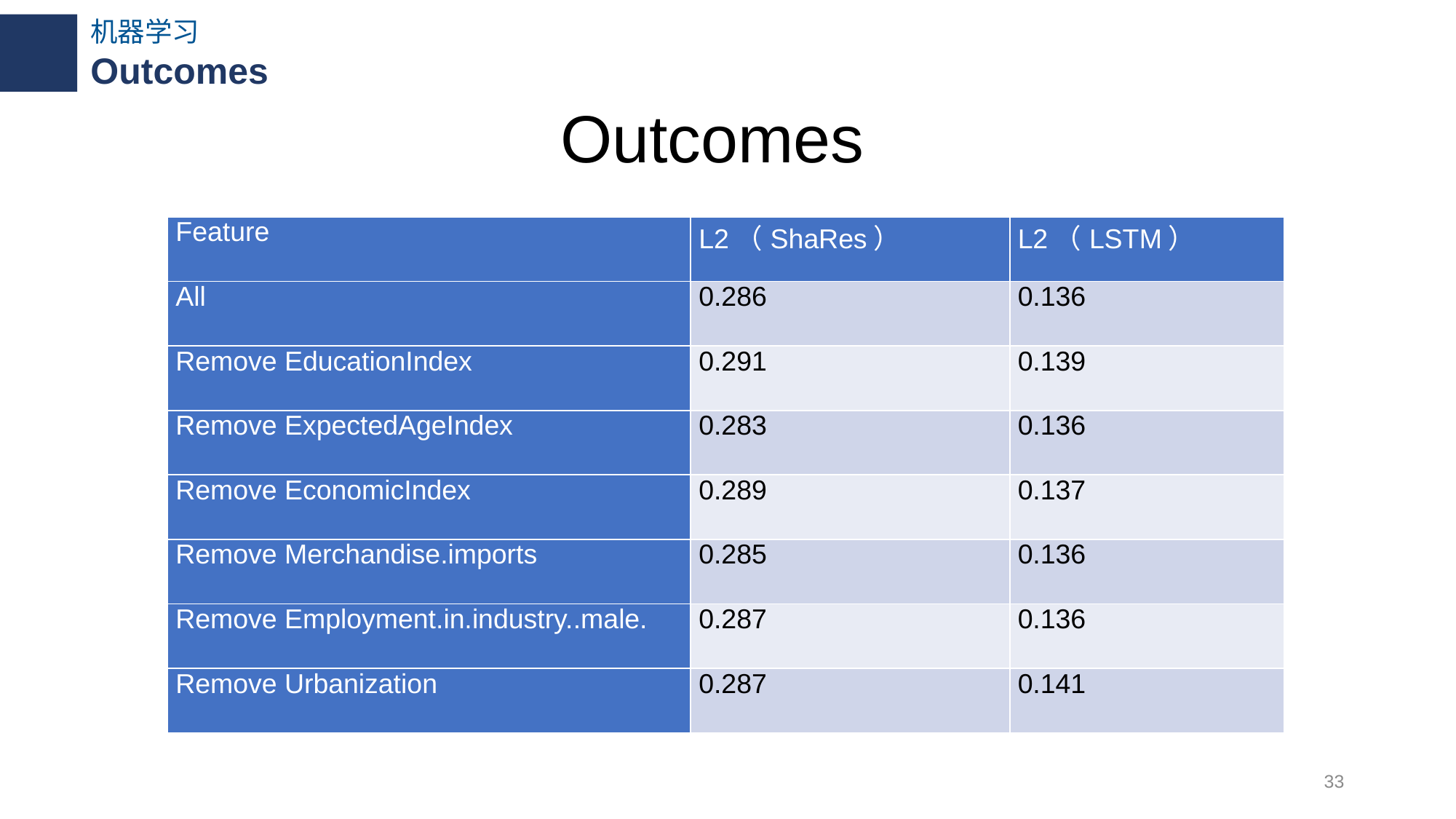

机器学习

Outcomes
# Outcomes
| Feature | L2（ShaRes） | L2（LSTM） |
| --- | --- | --- |
| All | 0.286 | 0.136 |
| Remove EducationIndex | 0.291 | 0.139 |
| Remove ExpectedAgeIndex | 0.283 | 0.136 |
| Remove EconomicIndex | 0.289 | 0.137 |
| Remove Merchandise.imports | 0.285 | 0.136 |
| Remove Employment.in.industry..male. | 0.287 | 0.136 |
| Remove Urbanization | 0.287 | 0.141 |
33